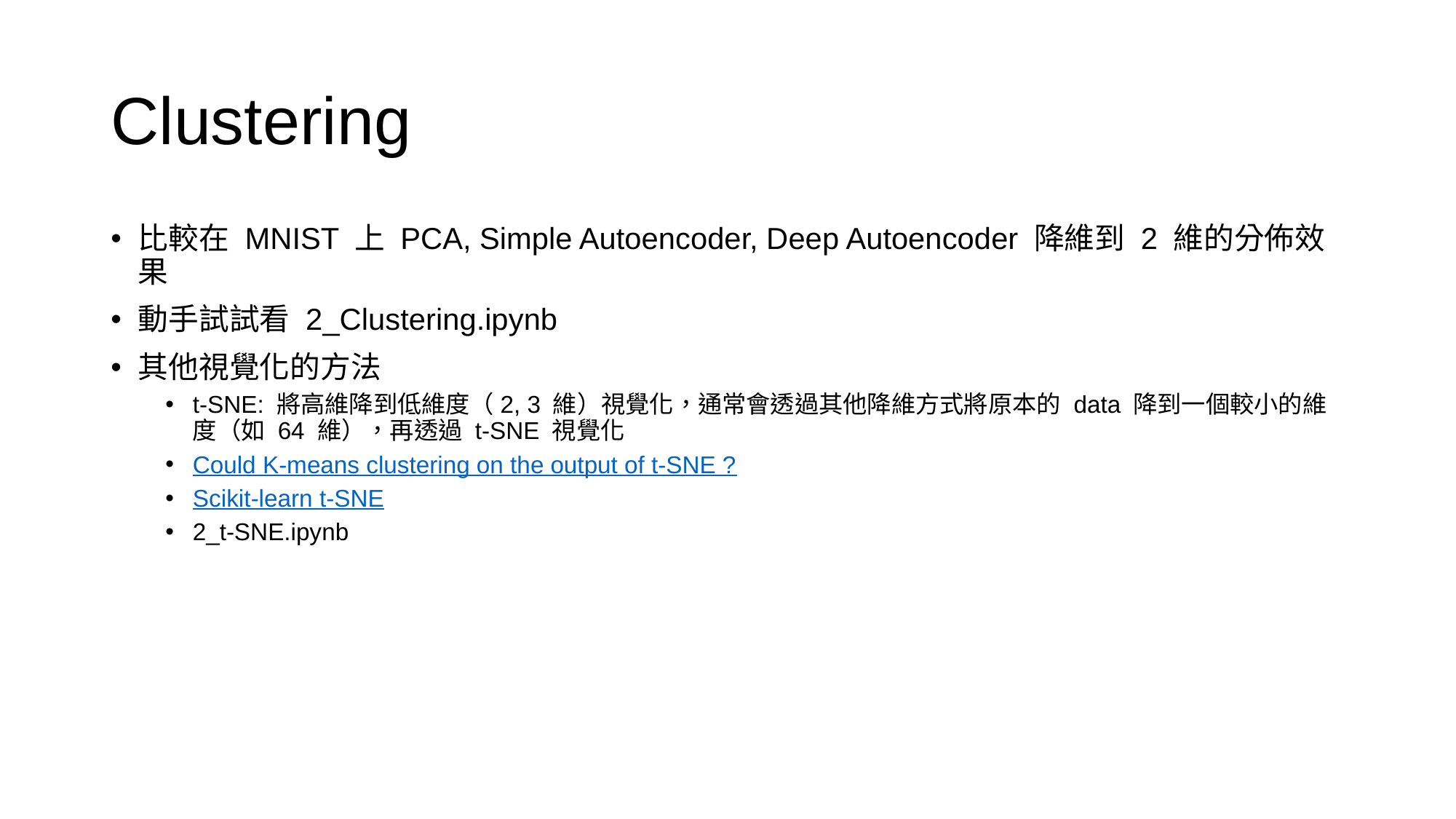

# Clustering
比較在 MNIST 上 PCA, Simple Autoencoder, Deep Autoencoder 降維到 2 維的分佈效果
動手試試看 2_Clustering.ipynb
其他視覺化的方法
t-SNE: 將高維降到低維度（2, 3 維）視覺化，通常會透過其他降維方式將原本的 data 降到一個較小的維度（如 64 維），再透過 t-SNE 視覺化
Could K-means clustering on the output of t-SNE ?
Scikit-learn t-SNE
2_t-SNE.ipynb